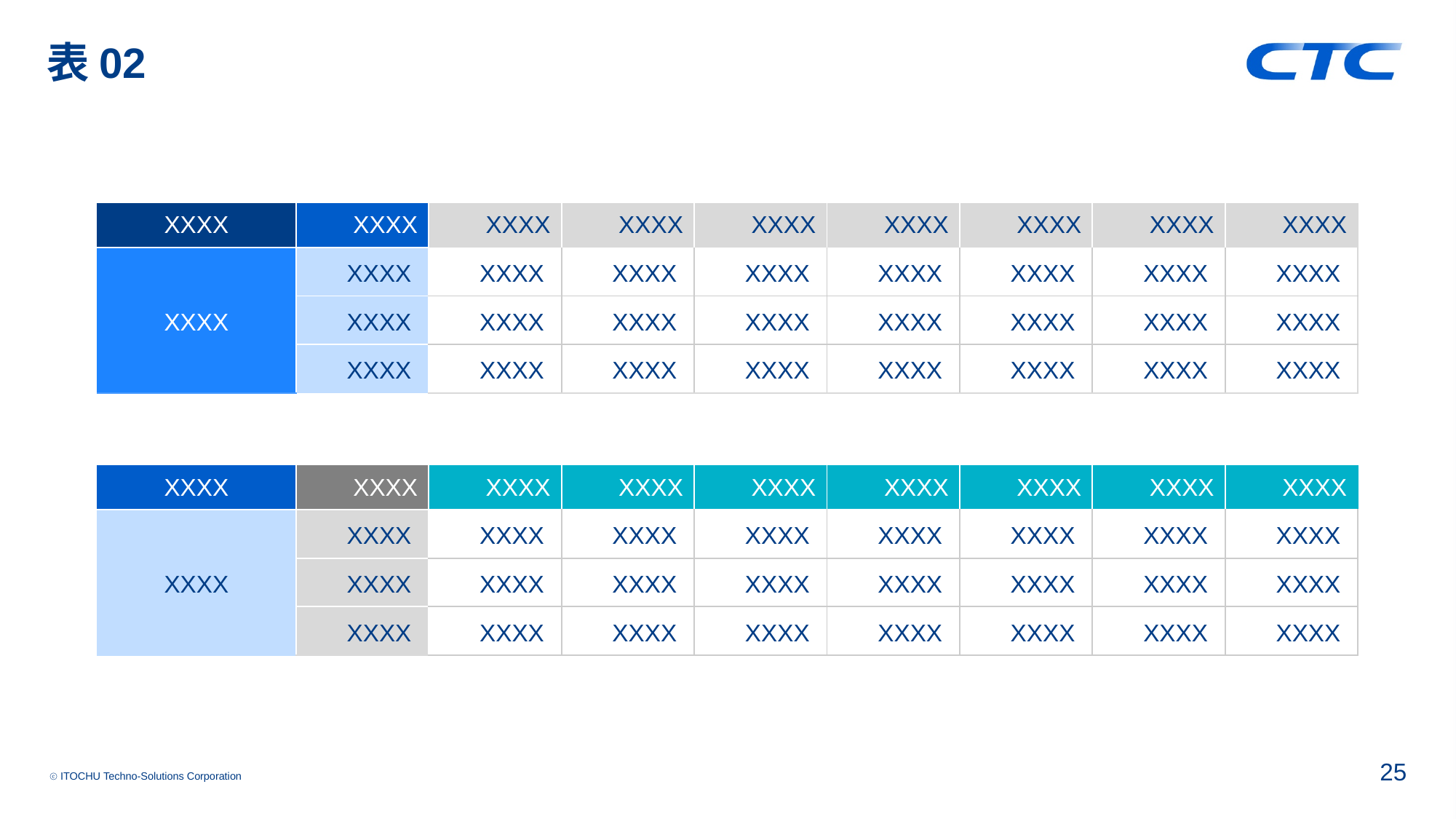

# 表02
| XXXX | XXXX | XXXX | XXXX | XXXX | XXXX | XXXX | XXXX | XXXX |
| --- | --- | --- | --- | --- | --- | --- | --- | --- |
| XXXX | XXXX | XXXX | XXXX | XXXX | XXXX | XXXX | XXXX | XXXX |
|  | XXXX | XXXX | XXXX | XXXX | XXXX | XXXX | XXXX | XXXX |
|  | XXXX | XXXX | XXXX | XXXX | XXXX | XXXX | XXXX | XXXX |
| XXXX | XXXX | XXXX | XXXX | XXXX | XXXX | XXXX | XXXX | XXXX |
| --- | --- | --- | --- | --- | --- | --- | --- | --- |
| XXXX | XXXX | XXXX | XXXX | XXXX | XXXX | XXXX | XXXX | XXXX |
|  | XXXX | XXXX | XXXX | XXXX | XXXX | XXXX | XXXX | XXXX |
|  | XXXX | XXXX | XXXX | XXXX | XXXX | XXXX | XXXX | XXXX |